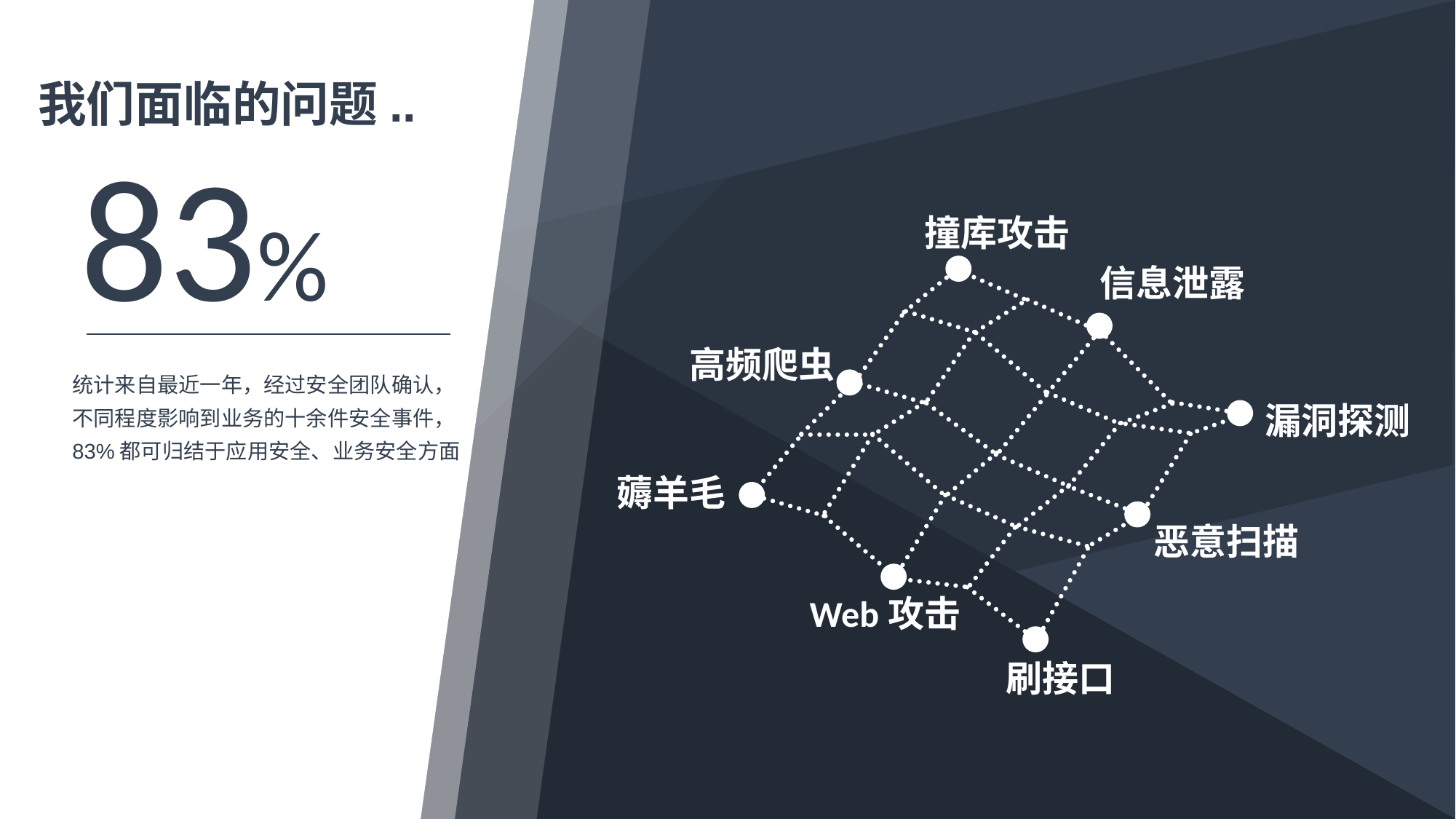

我们面临的问题..
83%

撞库攻击
信息泄露

高频爬虫
统计来自最近一年，经过安全团队确认，不同程度影响到业务的十余件安全事件，
83%都可归结于应用安全、业务安全方面

漏洞探测

薅羊毛

恶意扫描

Web攻击

刷接口